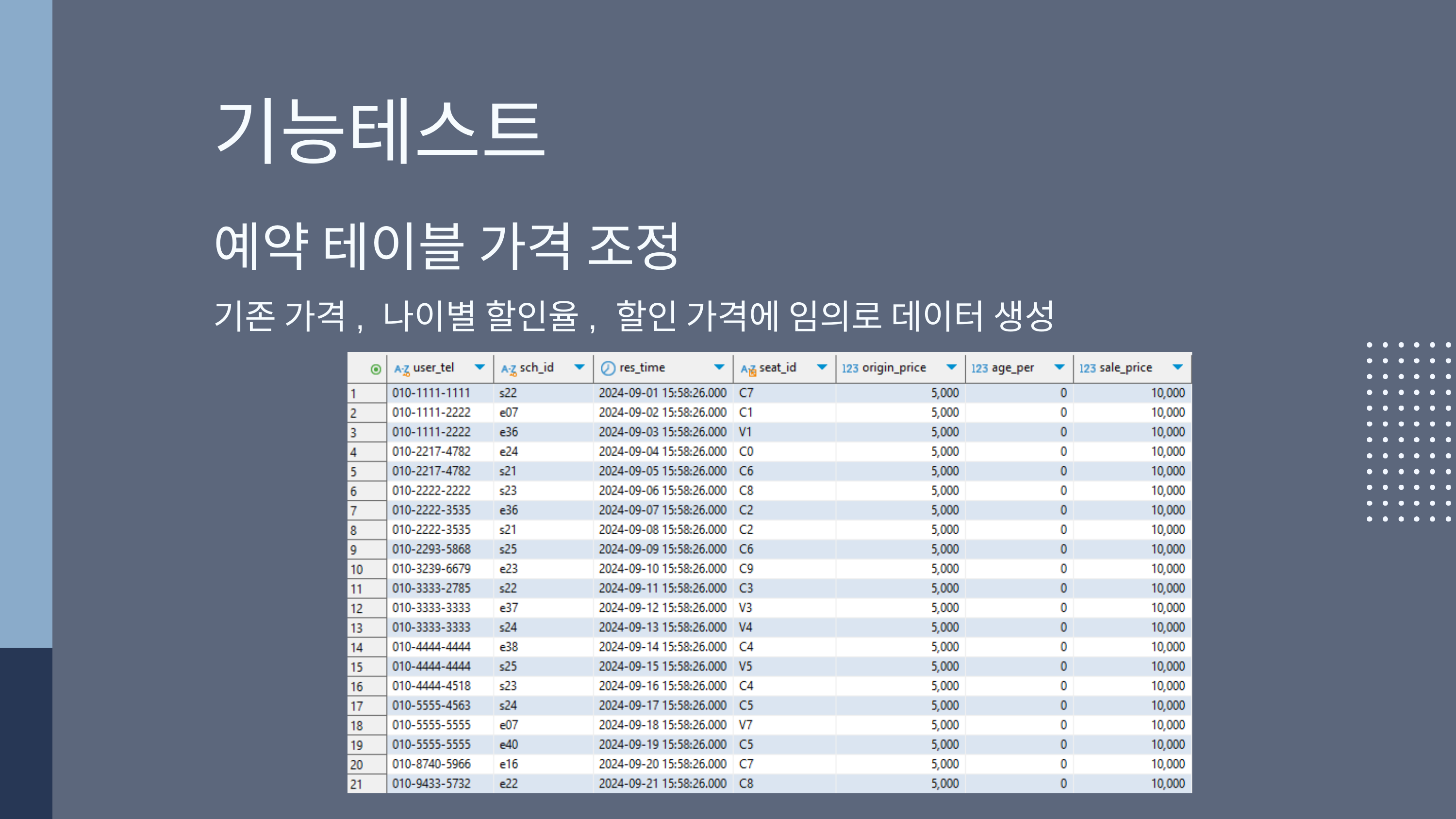

기능테스트
예약 테이블 가격 조정
기존 가격, 나이별 할인율, 할인 가격에 임의로 데이터 생성